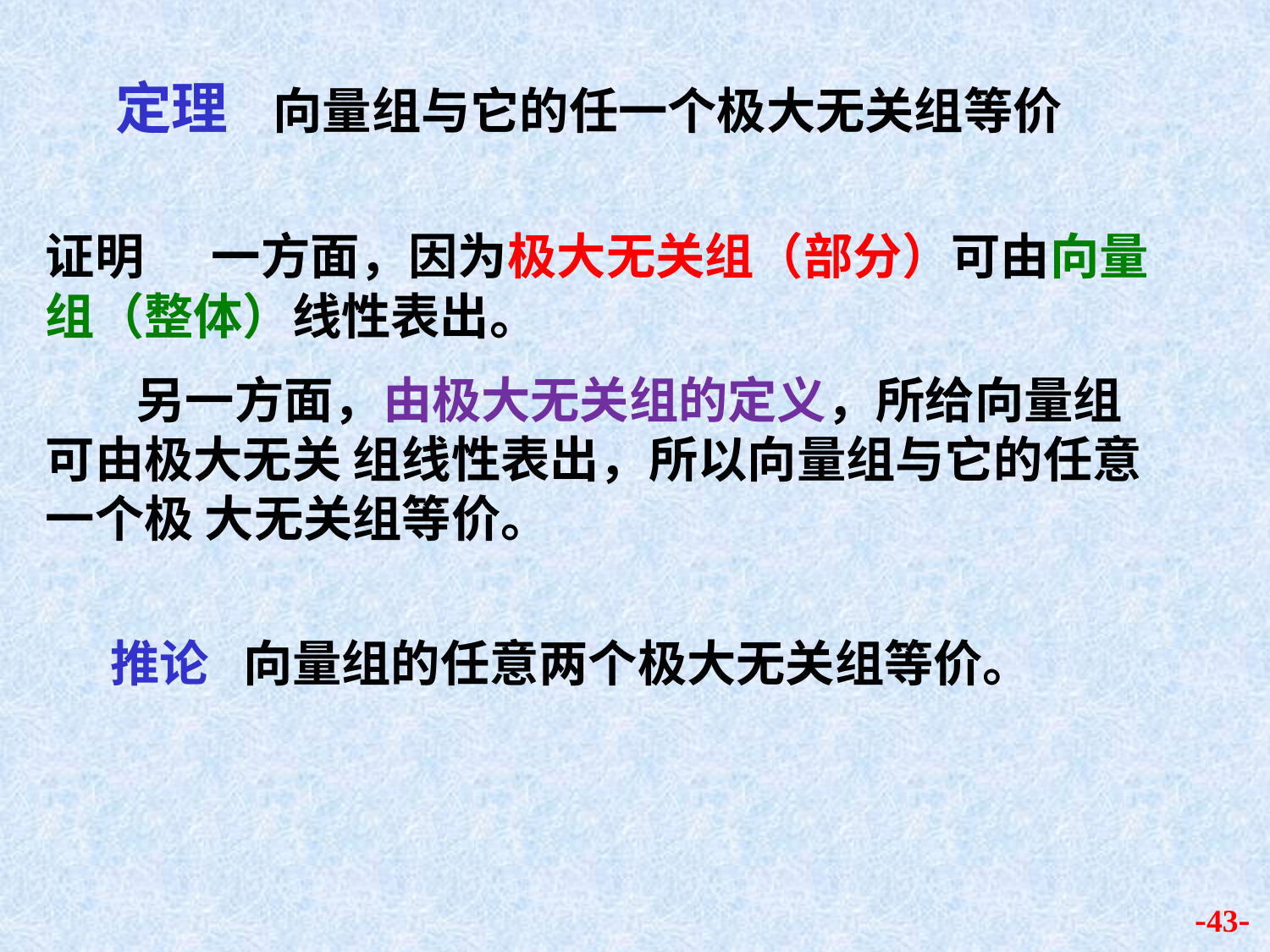

定理    向量组与它的任一个极大无关组等价
证明      一方面，因为极大无关组（部分）可由向量组（整体）线性表出。
       另一方面，由极大无关组的定义，所给向量组可由极大无关 组线性表出，所以向量组与它的任意一个极 大无关组等价。
推论   向量组的任意两个极大无关组等价。
-43-